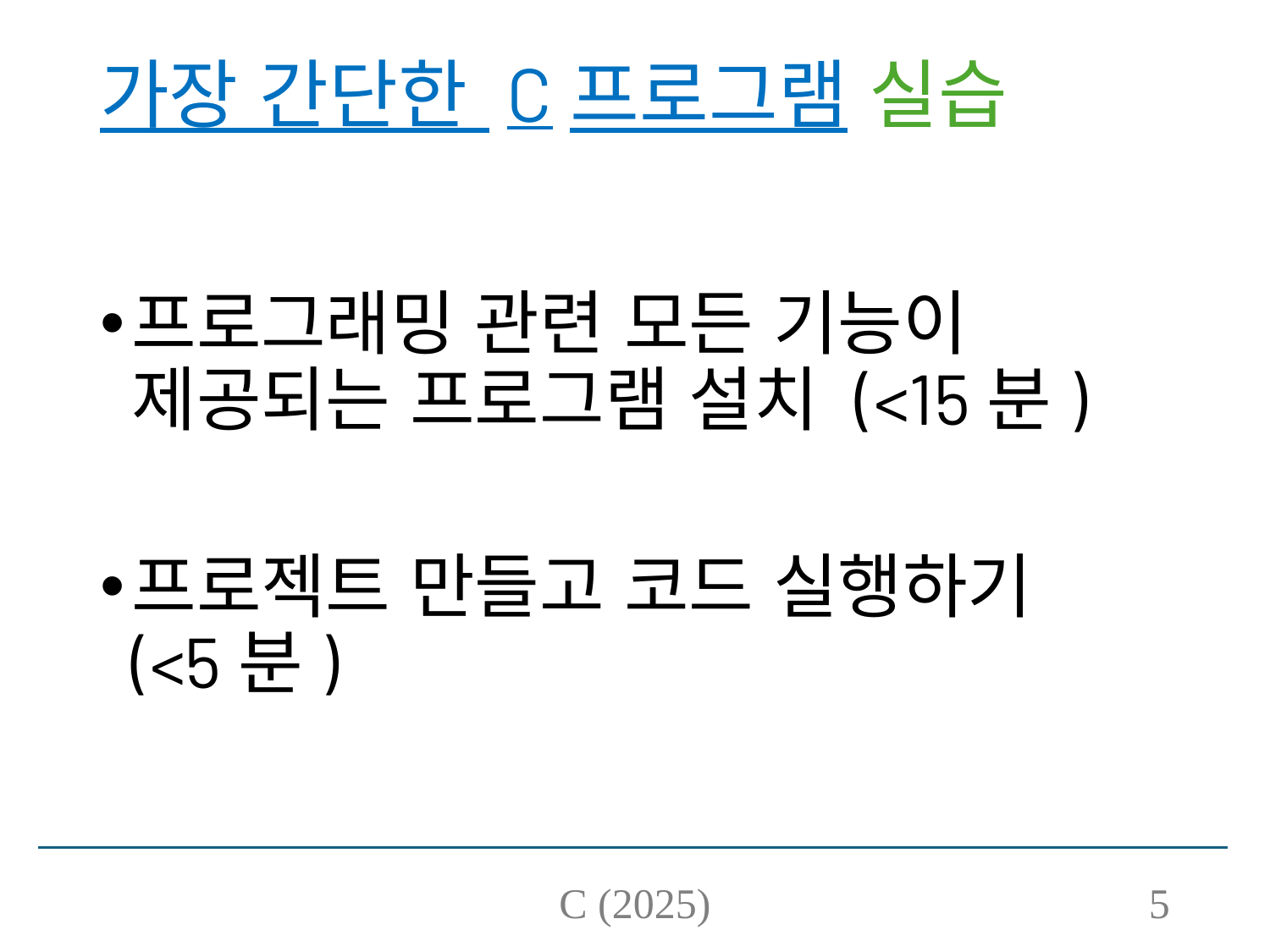

# 가장 간단한 C프로그램 실습

프로그래밍 관련 모든 기능이
제공되는 프로그램 설치 (<15분)

프로젝트 만들고 코드 실행하기
(<5분)
C (2025)
5